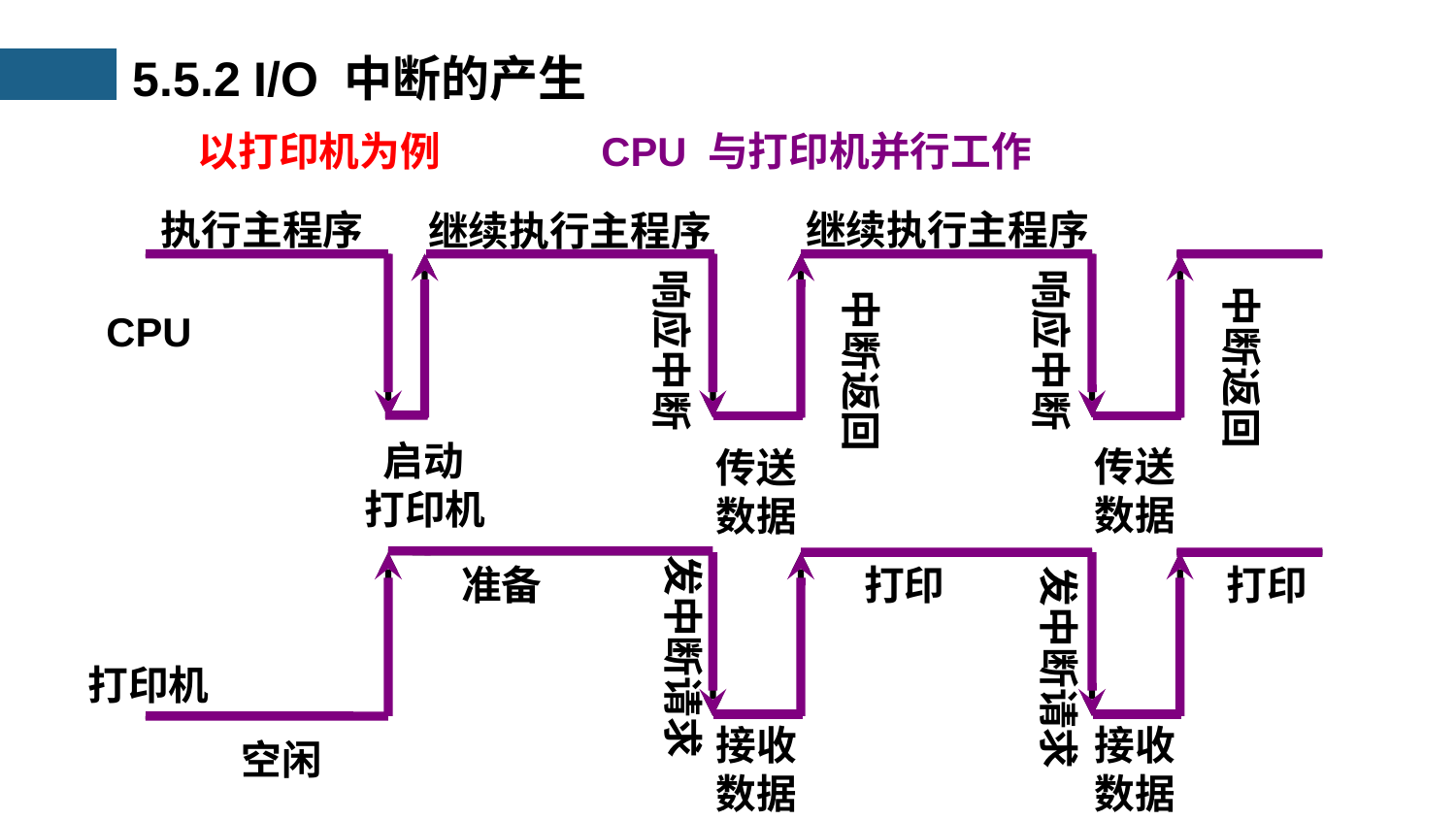

5.5.2 I/O 中断的产生
以打印机为例
CPU 与打印机并行工作
执行主程序
继续执行主程序
继续执行主程序

响应中断
响应中断
中断返回
中断返回
CPU

 启动
打印机
传送
数据
传送
数据

发中断请求

准备

打印

打印
发中断请求
打印机
接收
数据
接收
数据

 空闲